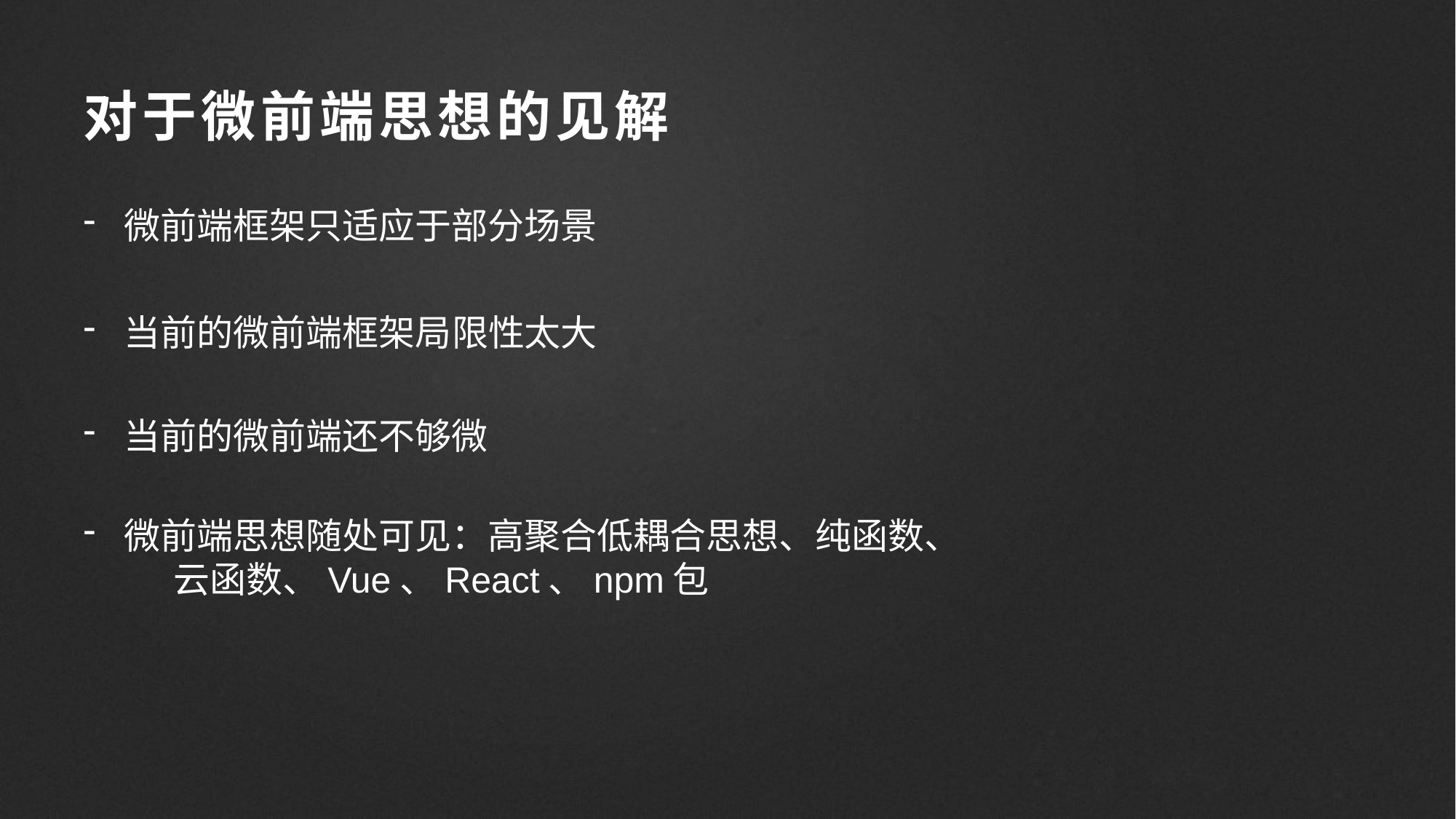

# 对于微前端思想的见解
微前端框架只适应于部分场景
当前的微前端框架局限性太大
当前的微前端还不够微
微前端思想随处可见：高聚合低耦合思想、纯函数、      云函数、Vue、React、npm包